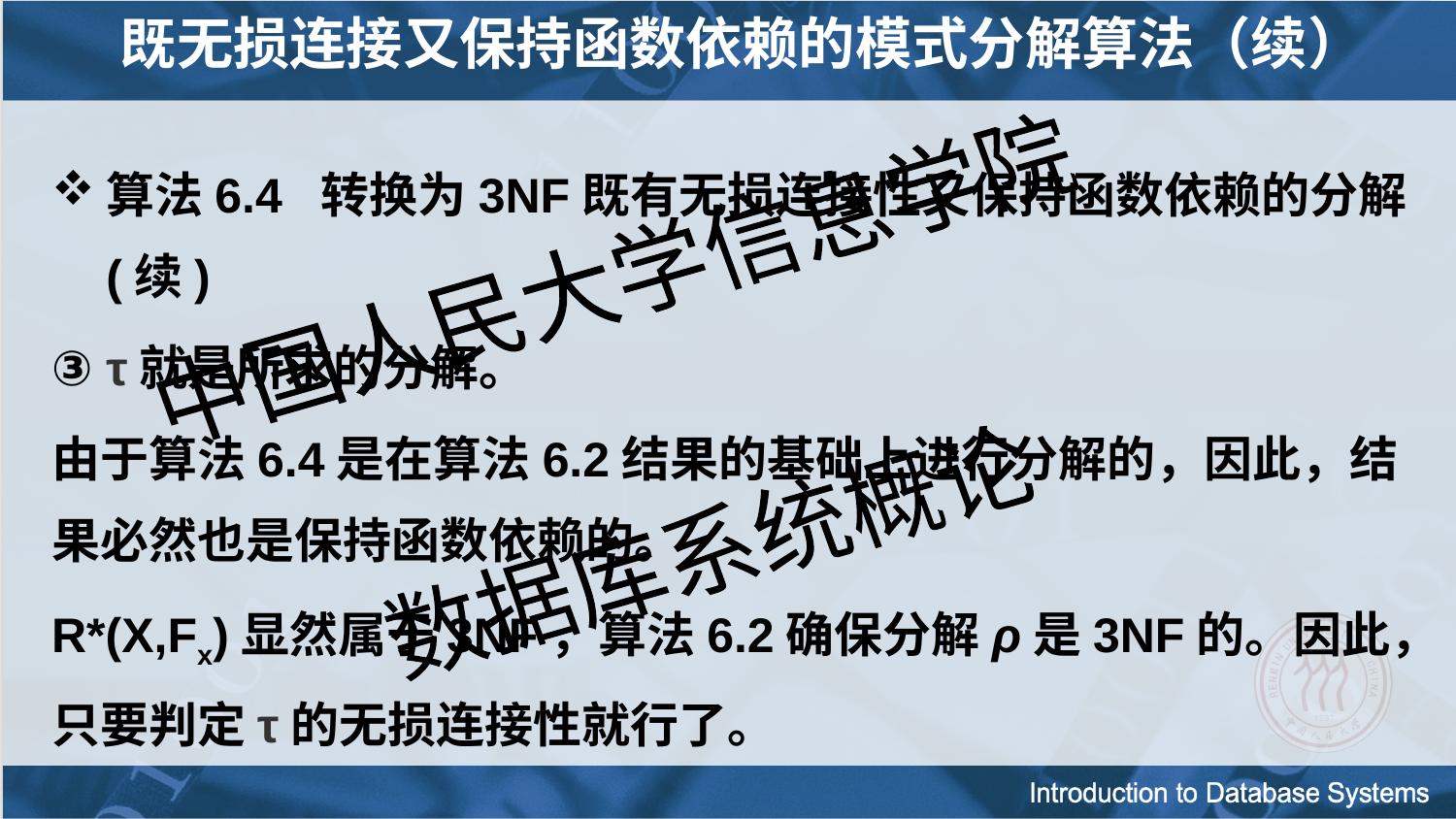

# 既无损连接又保持函数依赖的模式分解算法（续）
算法6.4  转换为3NF既有无损连接性又保持函数依赖的分解(续)
③ τ就是所求的分解。
由于算法6.4是在算法6.2结果的基础上进行分解的，因此，结果必然也是保持函数依赖的。
R*(X,Fx)显然属于3NF，算法6.2确保分解ρ是3NF的。因此，只要判定τ的无损连接性就行了。